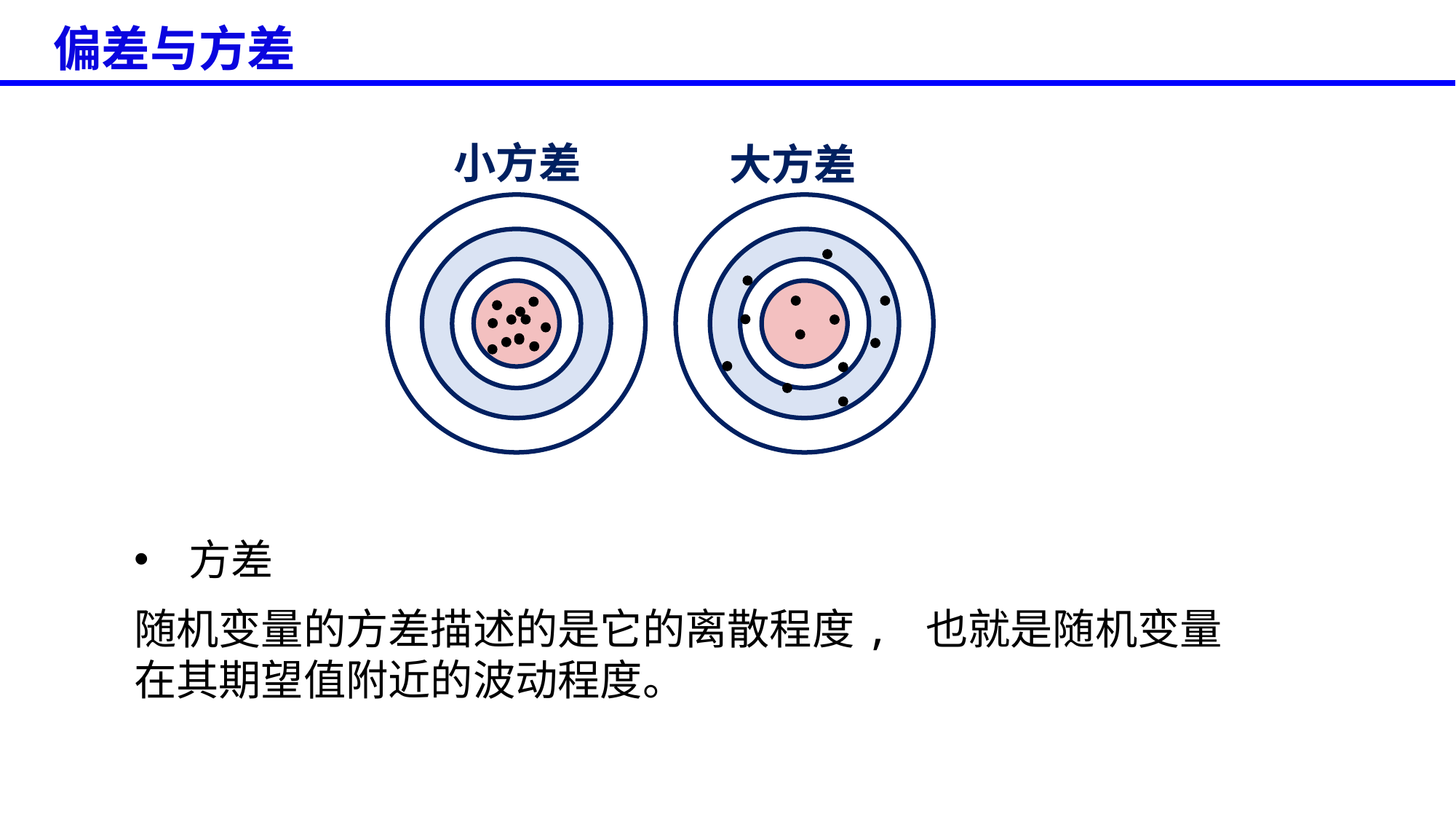

偏差与方差
小方差
大方差

方差
随机变量的方差描述的是它的离散程度, 也就是随机变量在其期望值附近的波动程度。